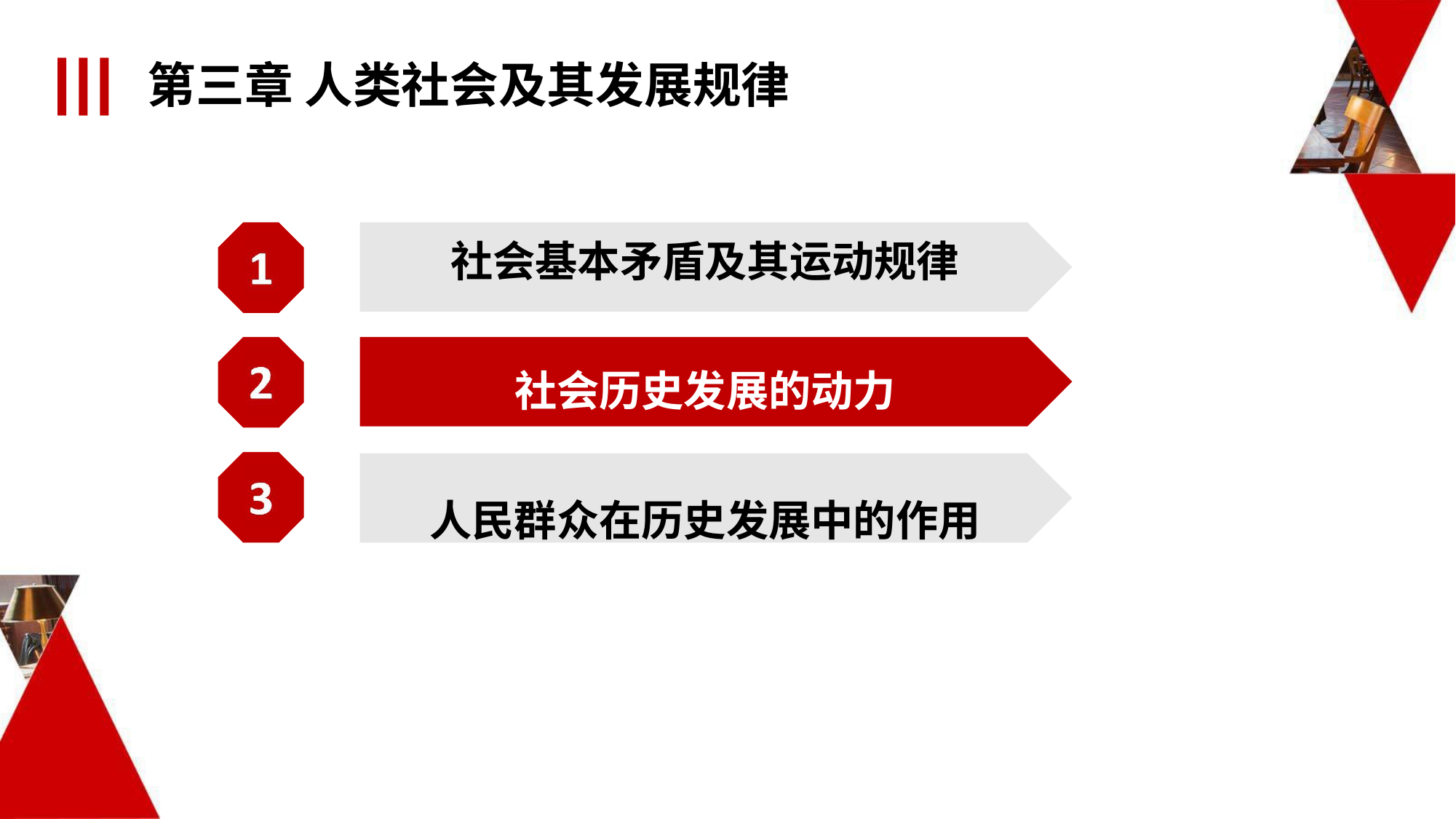

# 第三章 人类社会及其发展规律

社会基本矛盾及其运动规律
社会历史发展的动力
人民群众在历史发展中的作用